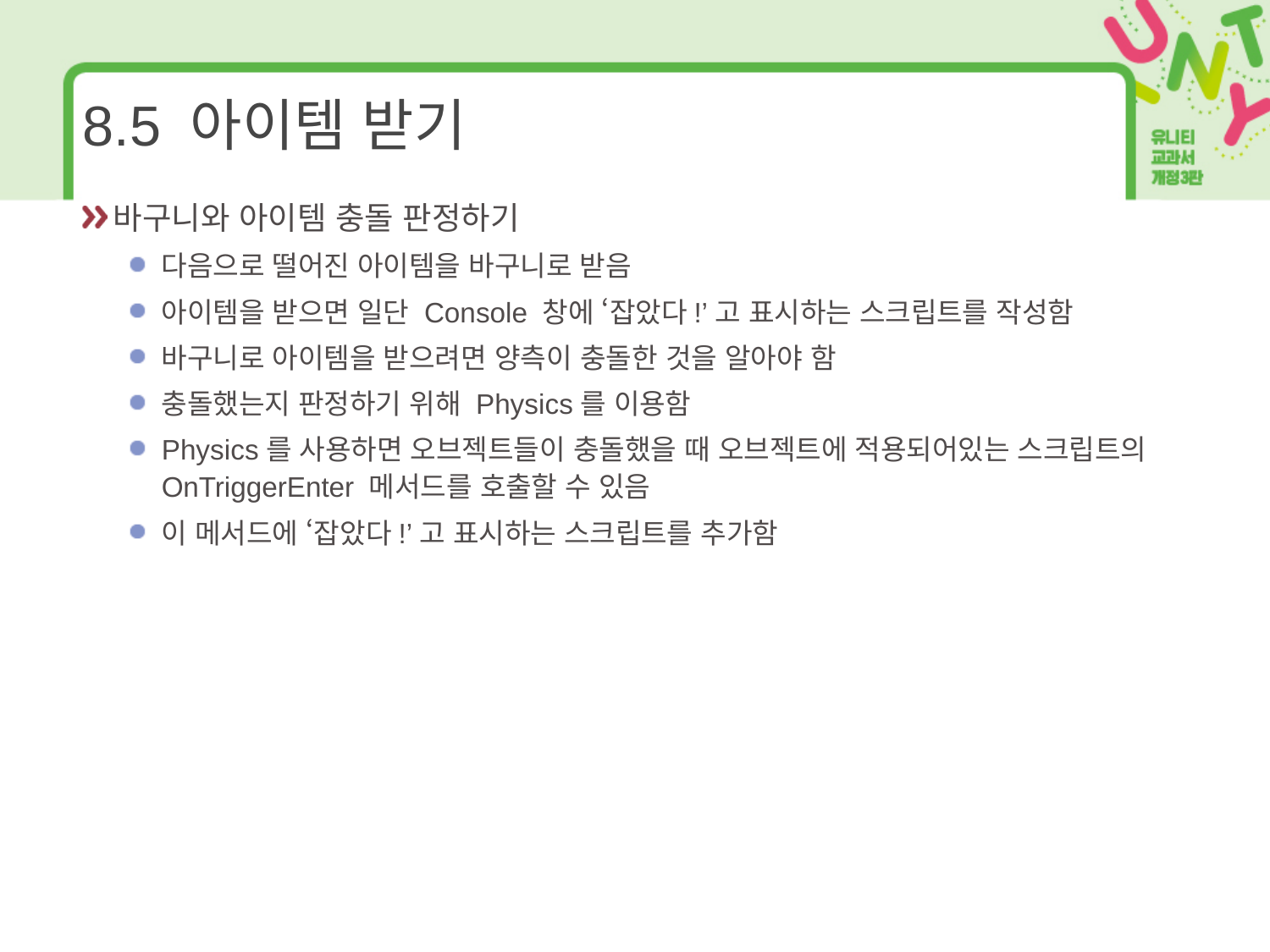

# 8.5 아이템 받기
바구니와 아이템 충돌 판정하기
다음으로 떨어진 아이템을 바구니로 받음
아이템을 받으면 일단 Console 창에 ‘잡았다!’고 표시하는 스크립트를 작성함
바구니로 아이템을 받으려면 양측이 충돌한 것을 알아야 함
충돌했는지 판정하기 위해 Physics를 이용함
Physics를 사용하면 오브젝트들이 충돌했을 때 오브젝트에 적용되어있는 스크립트의 OnTriggerEnter 메서드를 호출할 수 있음
이 메서드에 ‘잡았다!’고 표시하는 스크립트를 추가함